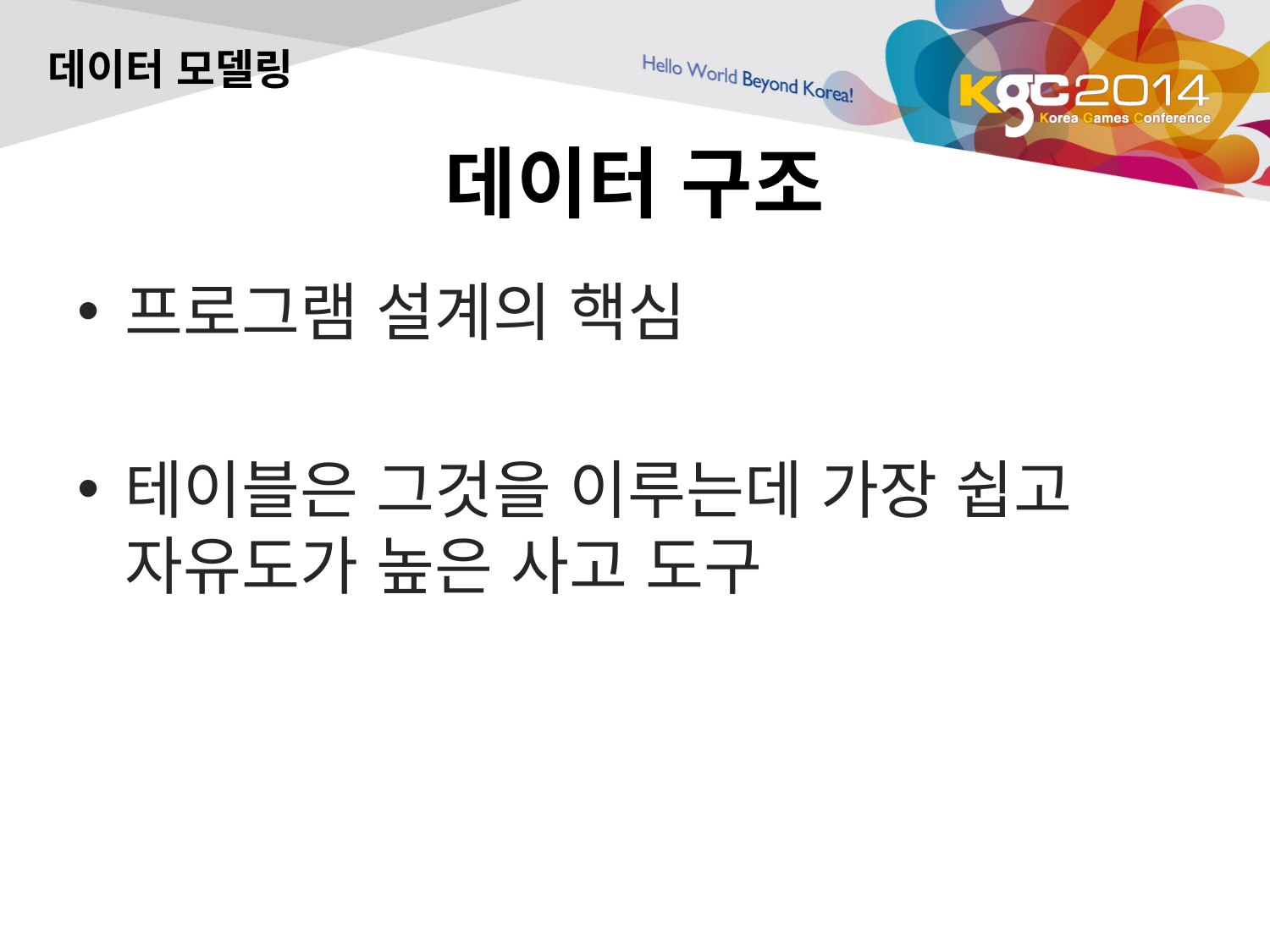

데이터 모델링
# 데이터 구조
프로그램 설계의 핵심

테이블은 그것을 이루는데 가장 쉽고 자유도가 높은 사고 도구